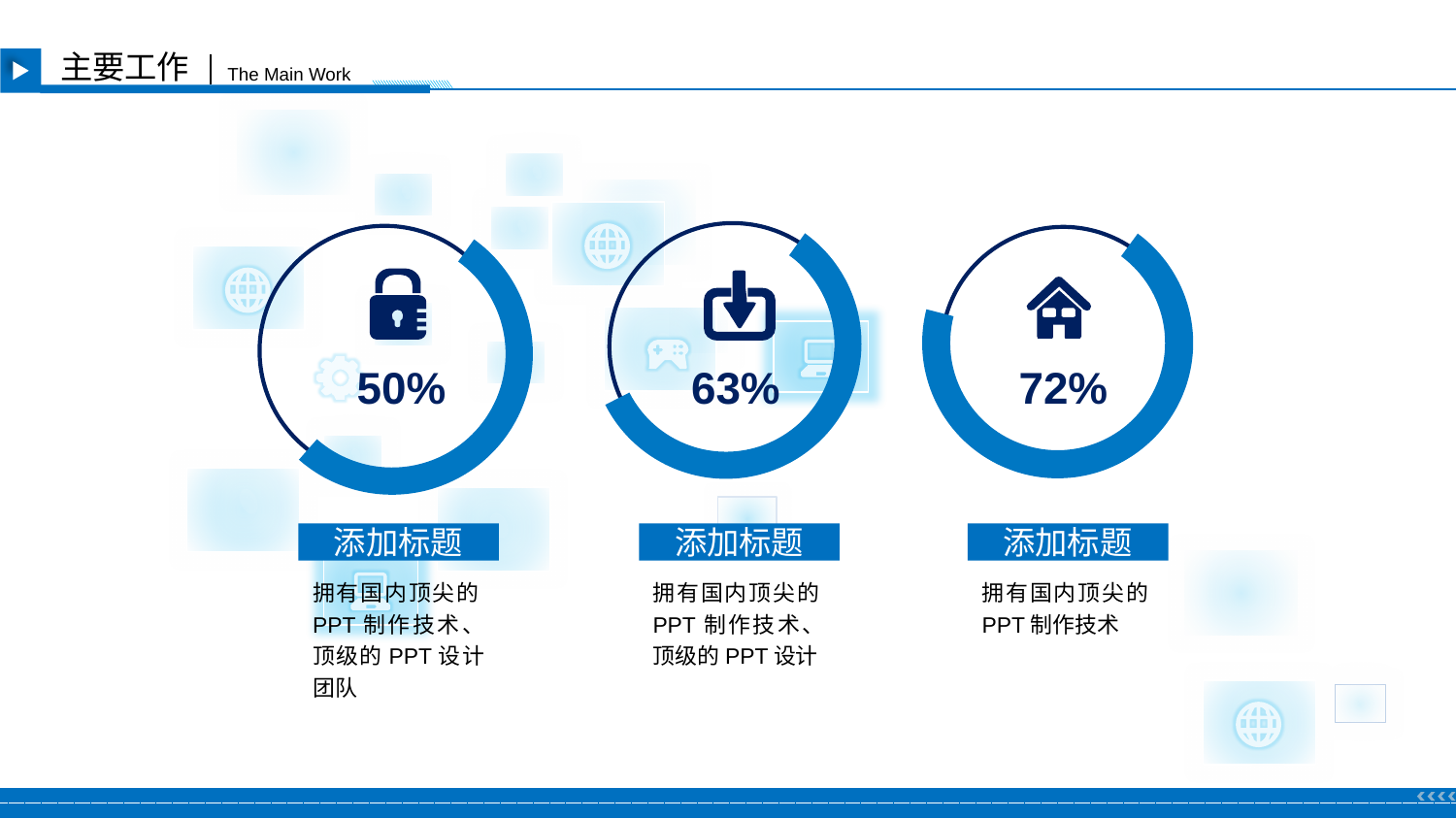

主要工作
The Main Work

50%
63%
72%
添加标题

添加标题

添加标题

拥有国内顶尖的PPT制作技术、顶级的PPT设计团队
拥有国内顶尖的PPT制作技术、顶级的PPT设计
拥有国内顶尖的PPT制作技术